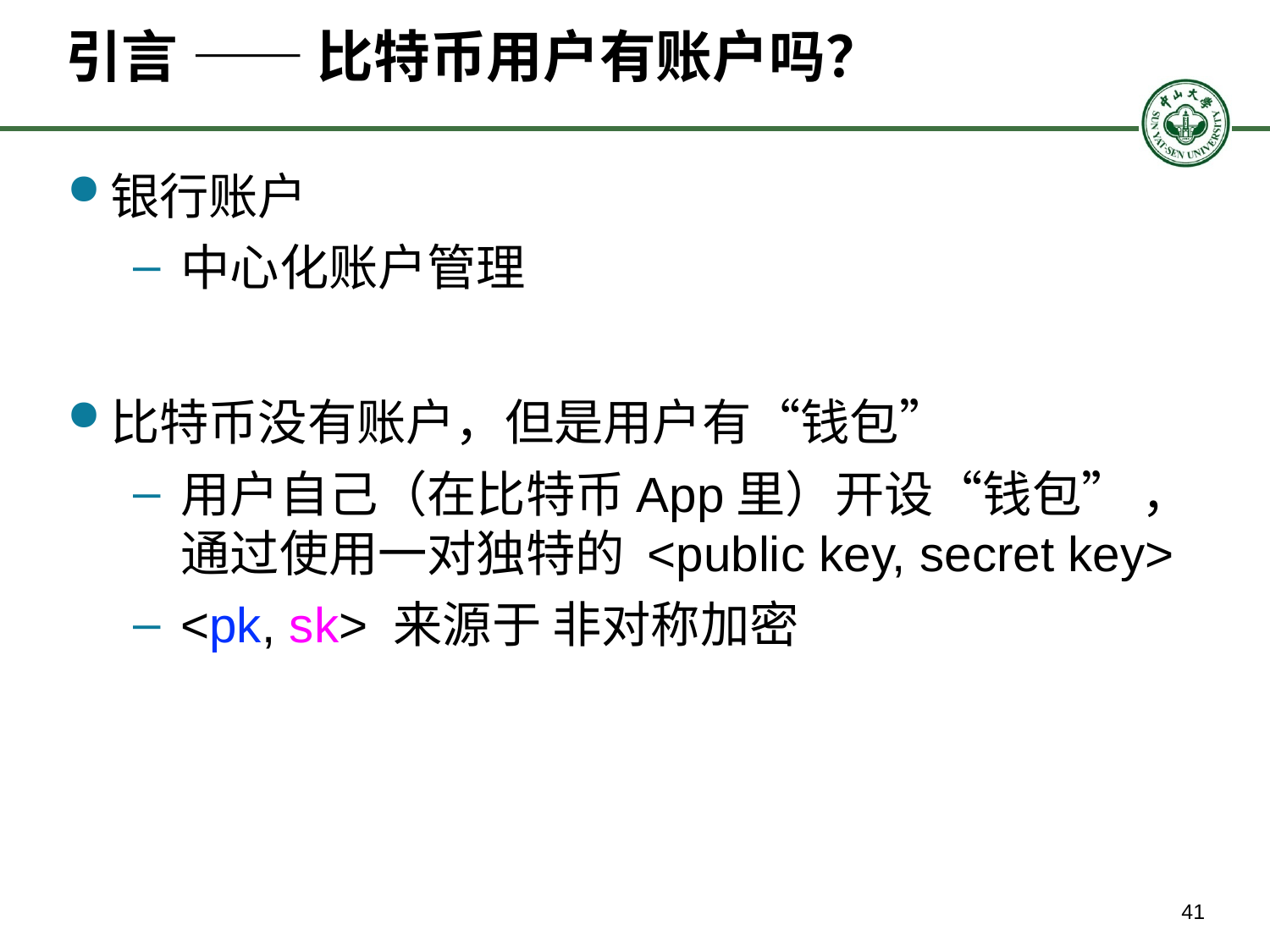

# 引言 —— 比特币用户有账户吗？
银行账户
中心化账户管理

比特币没有账户，但是用户有“钱包”
用户自己（在比特币App里）开设“钱包” ，通过使用一对独特的 <public key, secret key>
<pk, sk> 来源于 非对称加密